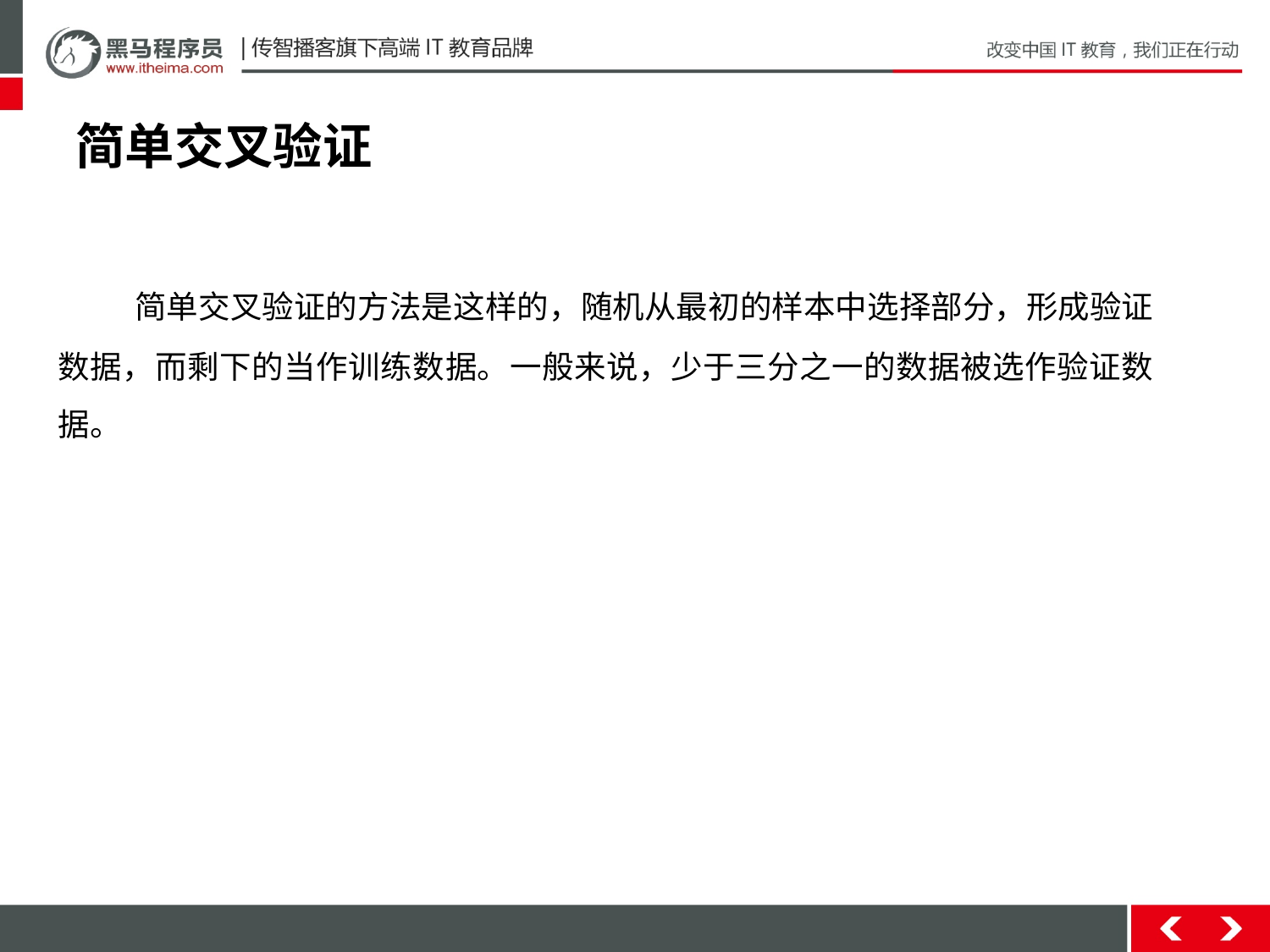

# 简单交叉验证
  简单交叉验证的方法是这样的，随机从最初的样本中选择部分，形成验证数据，而剩下的当作训练数据。一般来说，少于三分之一的数据被选作验证数据。